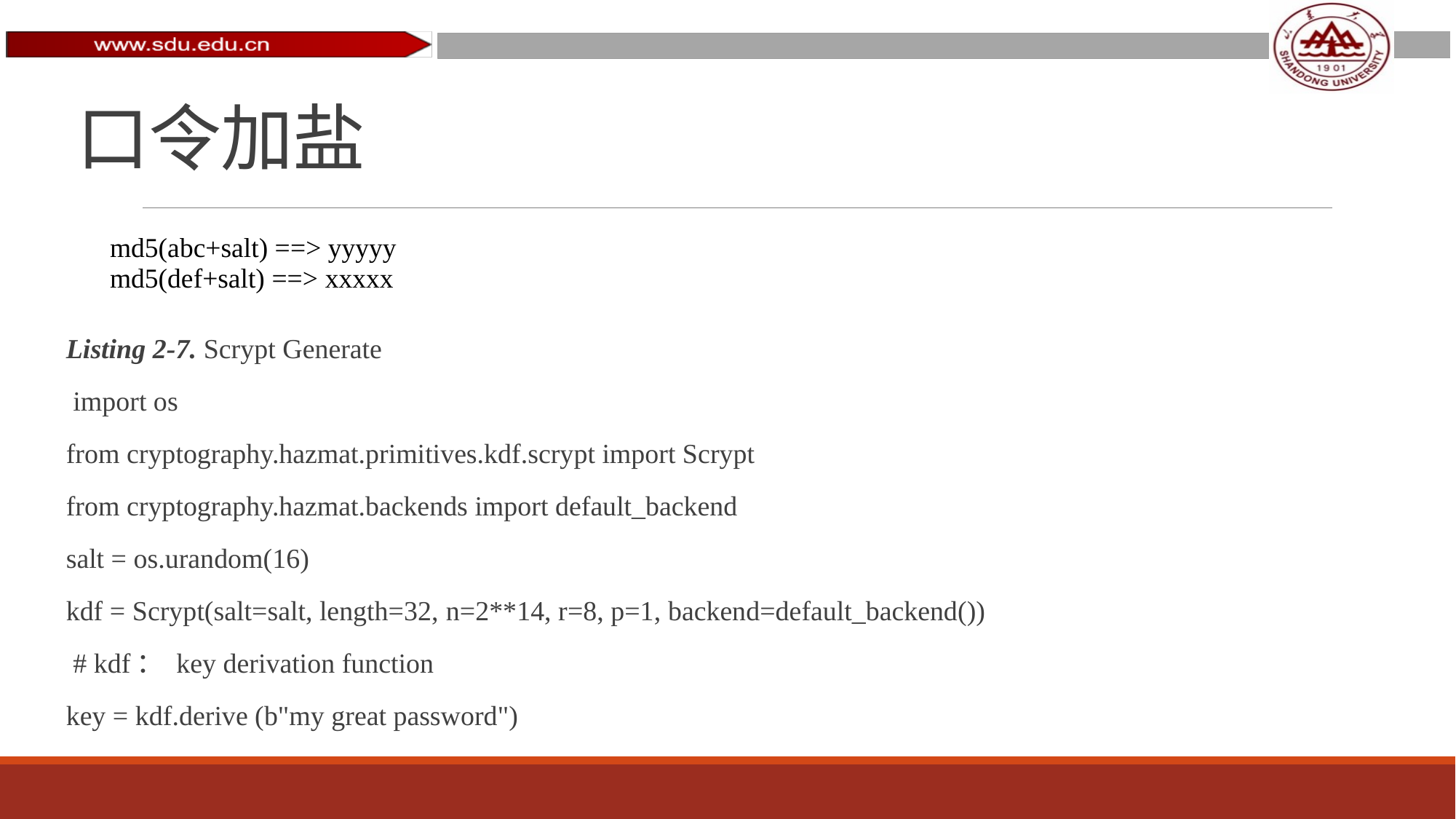

# 口令加盐
|  | md5(abc+salt) ==> yyyyy md5(def+salt) ==> xxxxx |
| --- | --- |

Listing 2-7. Scrypt Generate
 import os
from cryptography.hazmat.primitives.kdf.scrypt import Scrypt
from cryptography.hazmat.backends import default_backend
salt = os.urandom(16)
kdf = Scrypt(salt=salt, length=32, n=2**14, r=8, p=1, backend=default_backend())
 # kdf： key derivation function
key = kdf.derive (b"my great password")